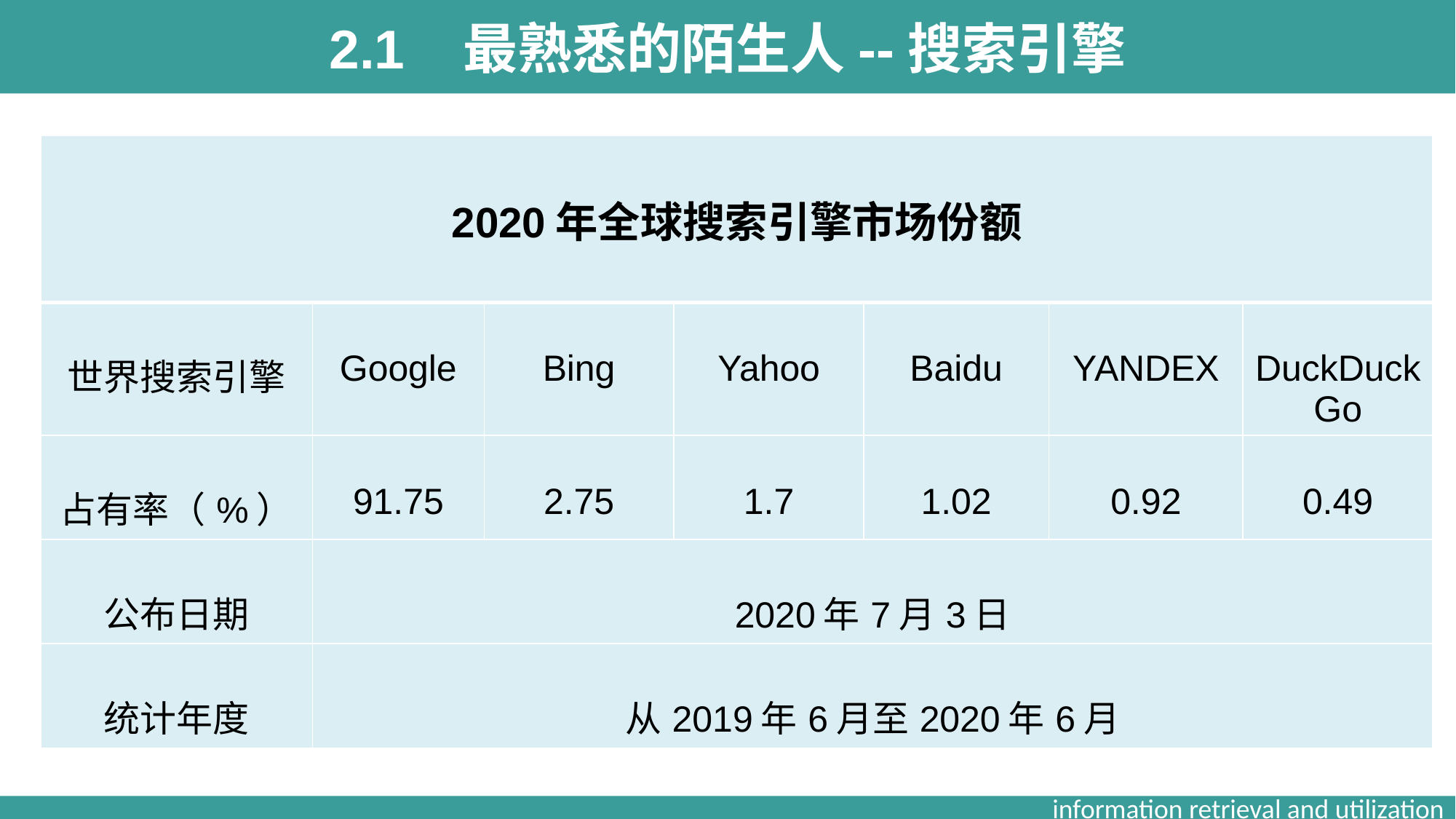

2.1   最熟悉的陌生人--搜索引擎
| 2020年全球搜索引擎市场份额 |  |  |  |  |  |  |
| --- | --- | --- | --- | --- | --- | --- |
| 世界搜索引擎 | Google | Bing | Yahoo | Baidu | YANDEX | DuckDuckGo |
| 占有率（%） | 91.75 | 2.75 | 1.7 | 1.02 | 0.92 | 0.49 |
| 公布日期 | 2020年7月3日 |  |  |  |  |  |
| 统计年度 | 从2019年6月至2020年6月 |  |  |  |  |  |
information retrieval and utilization